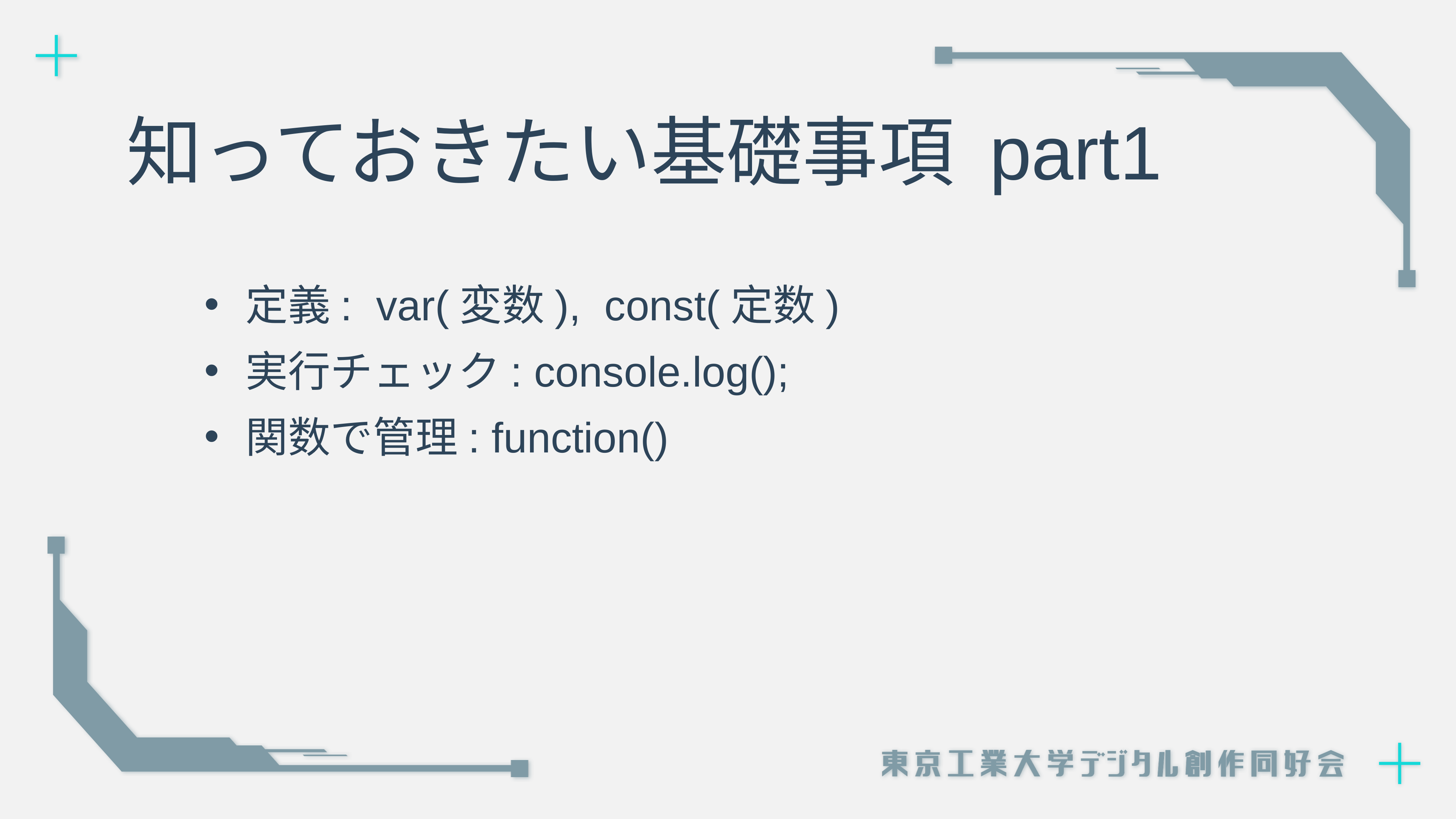

# 知っておきたい基礎事項 part1
定義:  var(変数),  const(定数)
実行チェック: console.log();
関数で管理: function()